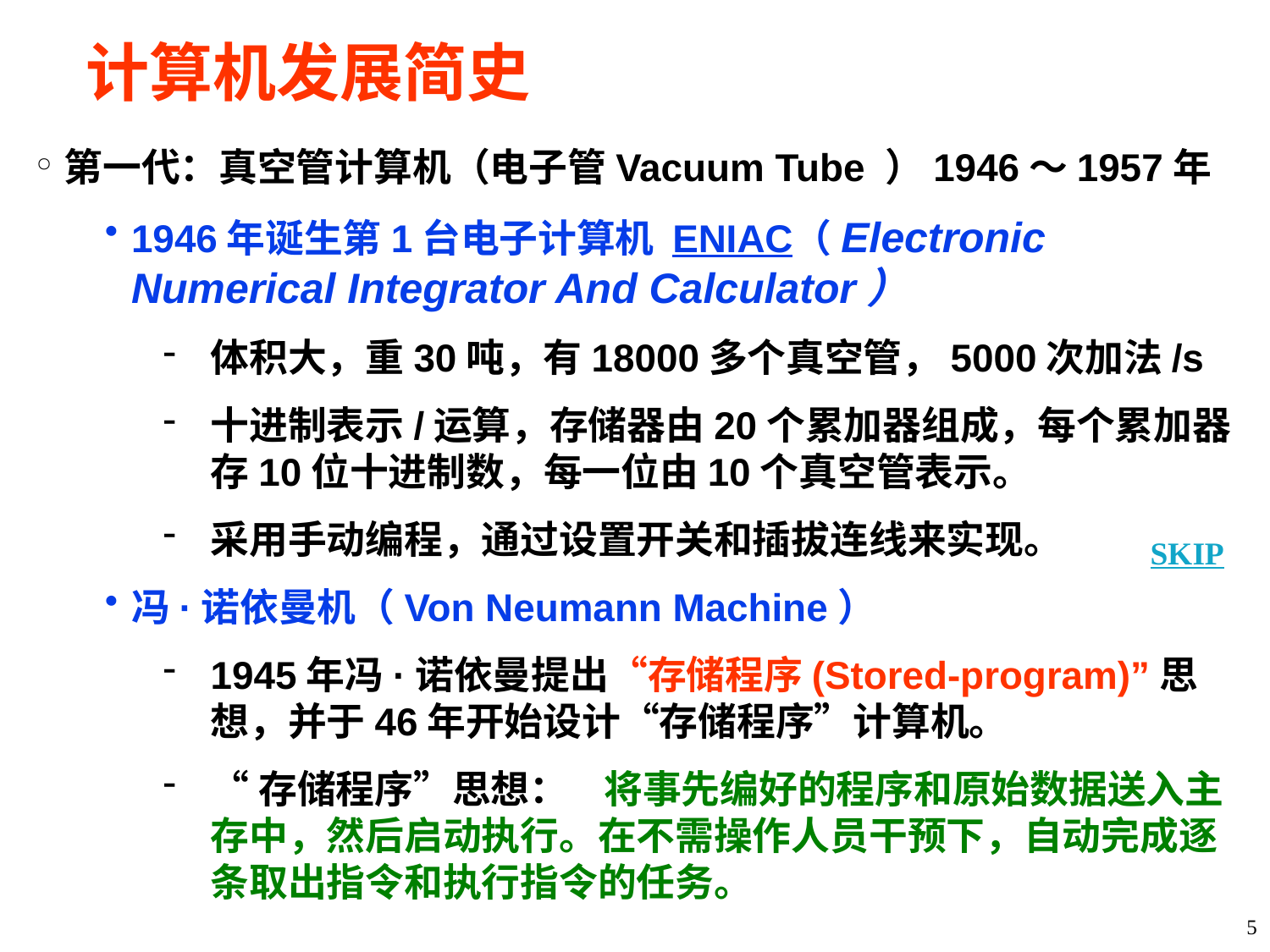

# 计算机发展简史
第一代：真空管计算机（电子管Vacuum Tube ）1946～1957年
1946年诞生第1台电子计算机 ENIAC（Electronic Numerical Integrator And Calculator）
体积大，重30吨，有18000多个真空管，5000次加法/s
十进制表示/运算，存储器由20个累加器组成，每个累加器存10位十进制数，每一位由10个真空管表示。
采用手动编程，通过设置开关和插拔连线来实现。
冯·诺依曼机（Von Neumann Machine）
1945年冯·诺依曼提出“存储程序(Stored-program)”思想，并于46年开始设计“存储程序”计算机。
“存储程序”思想：    将事先编好的程序和原始数据送入主存中，然后启动执行。在不需操作人员干预下，自动完成逐条取出指令和执行指令的任务。

SKIP
5